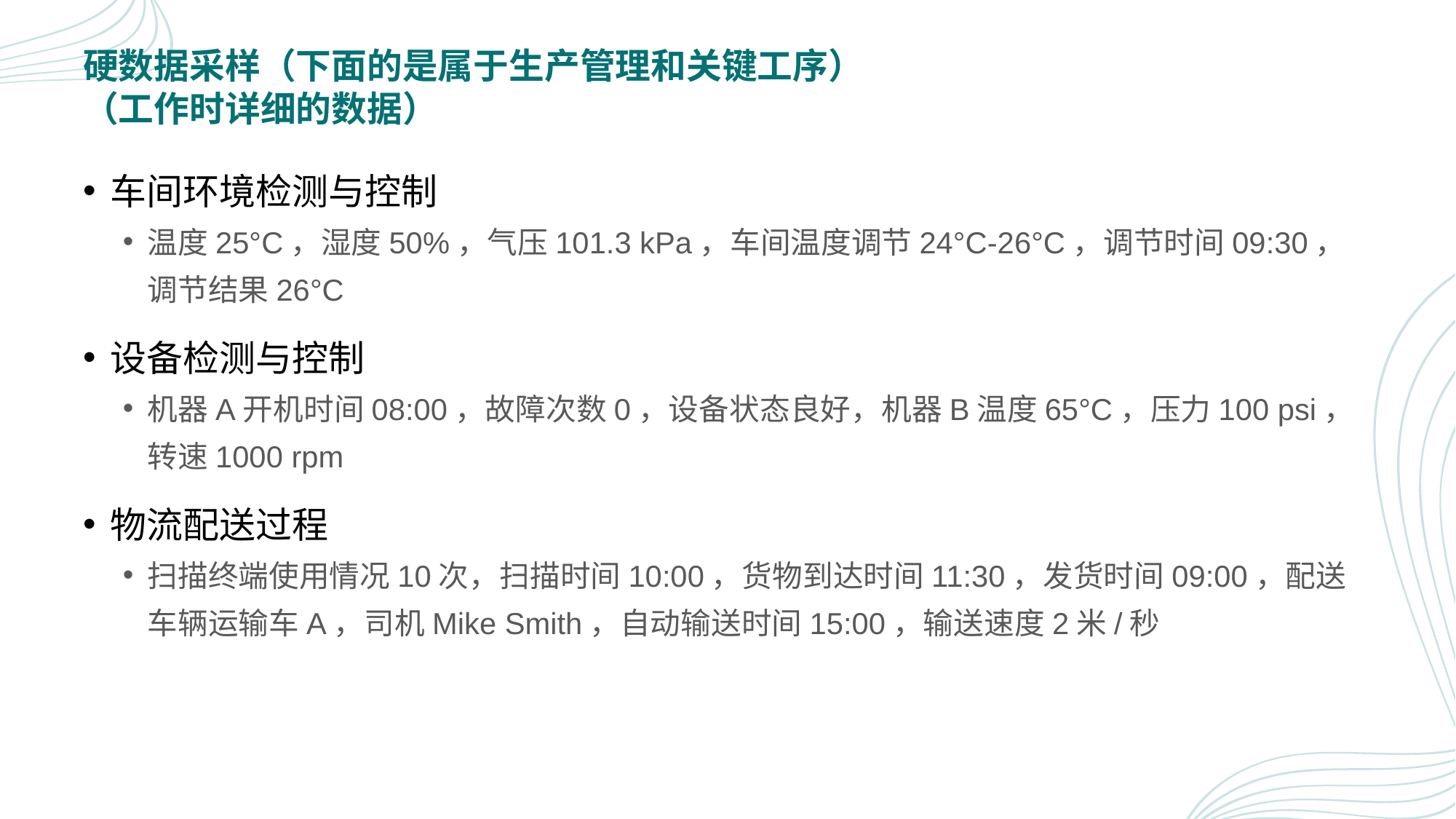

# 硬数据采样（下面的是属于生产管理和关键工序） （工作时详细的数据）
车间环境检测与控制
温度25°C，湿度50%，气压101.3 kPa，车间温度调节24°C-26°C，调节时间09:30，调节结果26°C
设备检测与控制
机器A开机时间08:00，故障次数0，设备状态良好，机器B温度65°C，压力100 psi，转速1000 rpm
物流配送过程
扫描终端使用情况10次，扫描时间10:00，货物到达时间11:30，发货时间09:00，配送车辆运输车A，司机Mike Smith，自动输送时间15:00，输送速度2米/秒